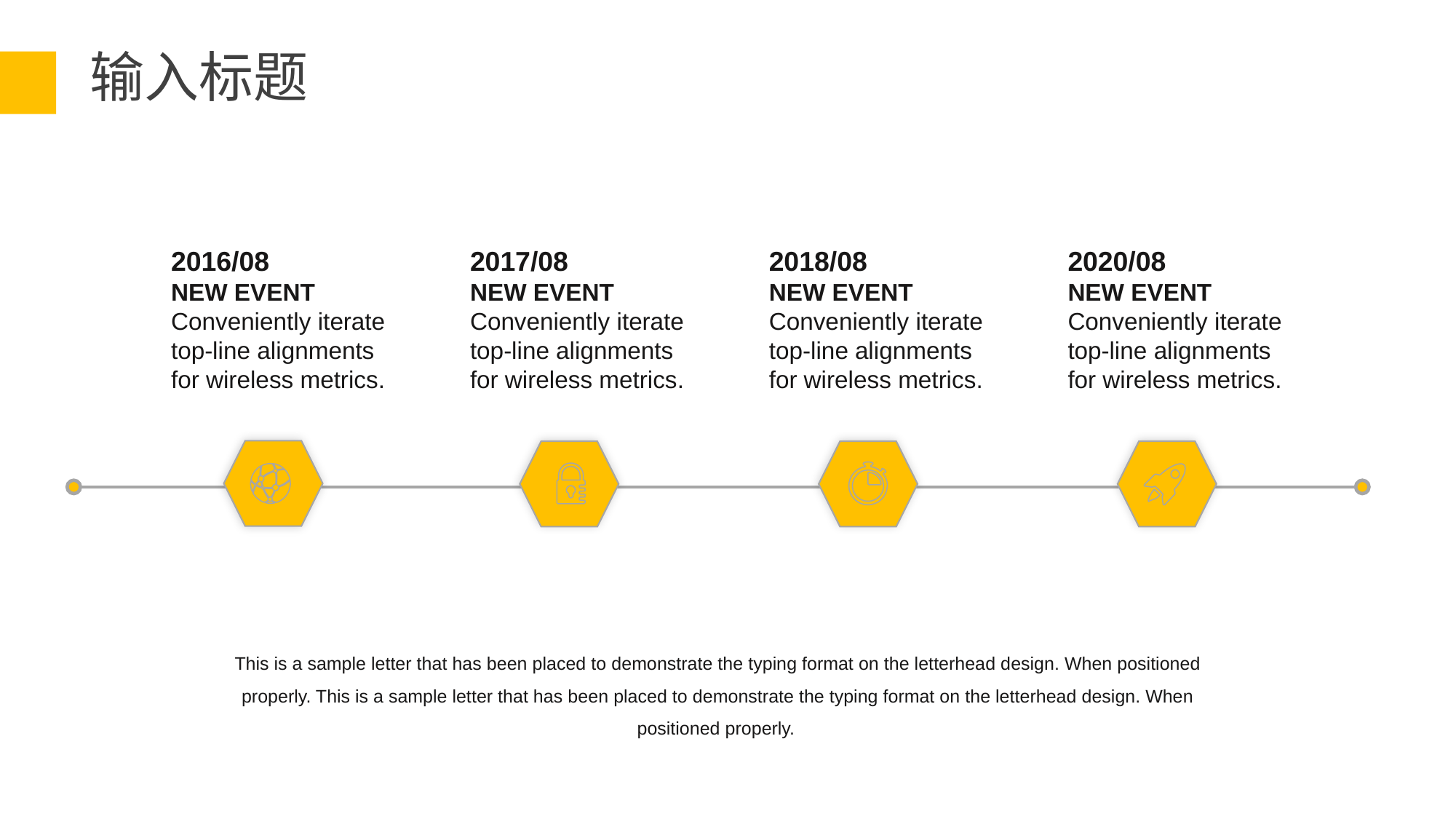

输入标题

2016/08
NEW EVENT
Conveniently iterate top-line alignments for wireless metrics.
2017/08
NEW EVENT
Conveniently iterate top-line alignments for wireless metrics.
2018/08
NEW EVENT
Conveniently iterate top-line alignments for wireless metrics.
2020/08
NEW EVENT
Conveniently iterate top-line alignments for wireless metrics.

This is a sample letter that has been placed to demonstrate the typing format on the letterhead design. When positioned properly. This is a sample letter that has been placed to demonstrate the typing format on the letterhead design. When positioned properly.